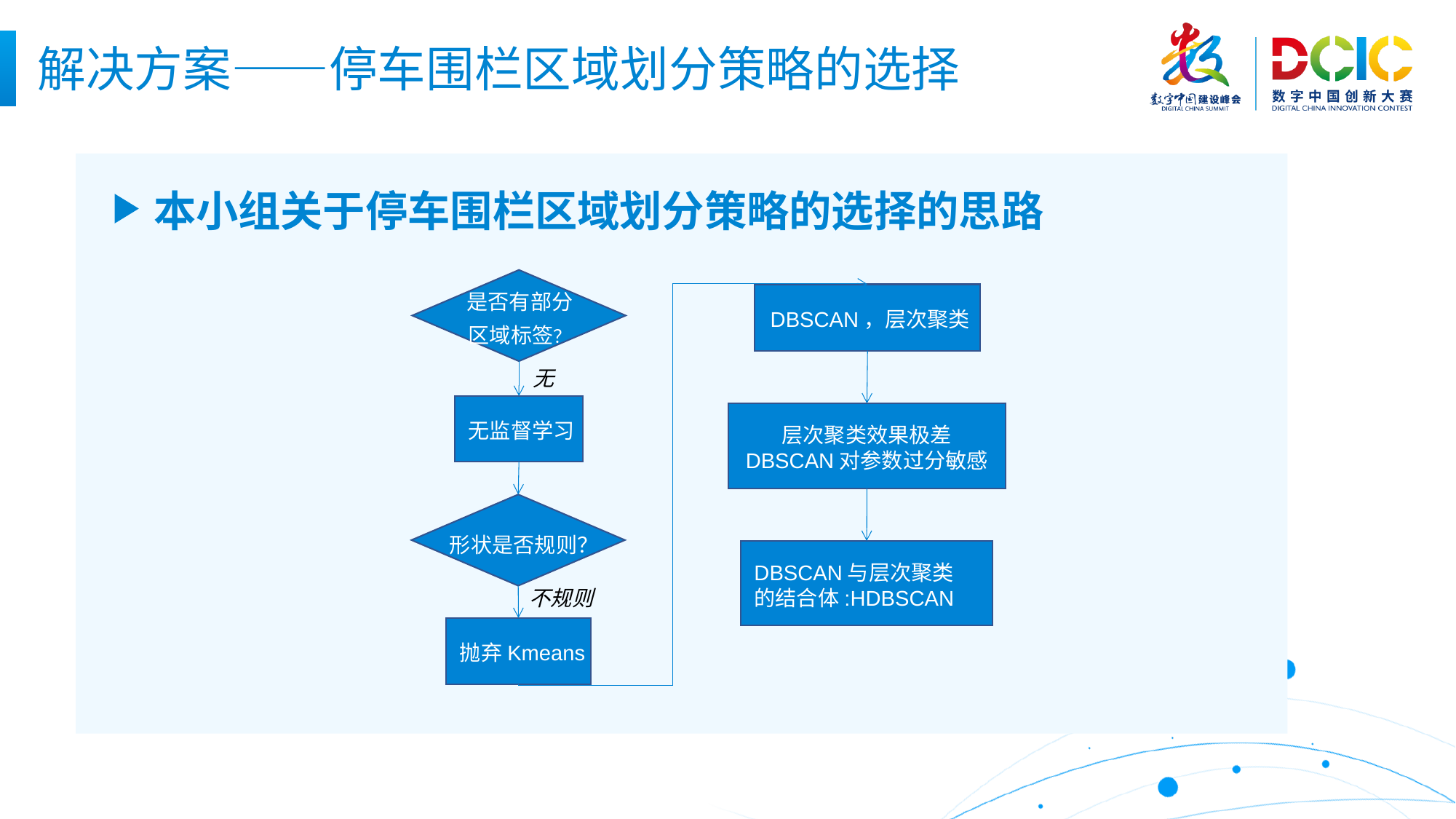

解决方案——停车围栏区域划分策略的选择

 本小组关于停车围栏区域划分策略的选择的思路

是否有部分
区域标签？

DBSCAN，层次聚类
无

无监督学习

层次聚类效果极差
DBSCAN对参数过分敏感

形状是否规则？

DBSCAN与层次聚类的结合体:HDBSCAN
不规则

抛弃Kmeans